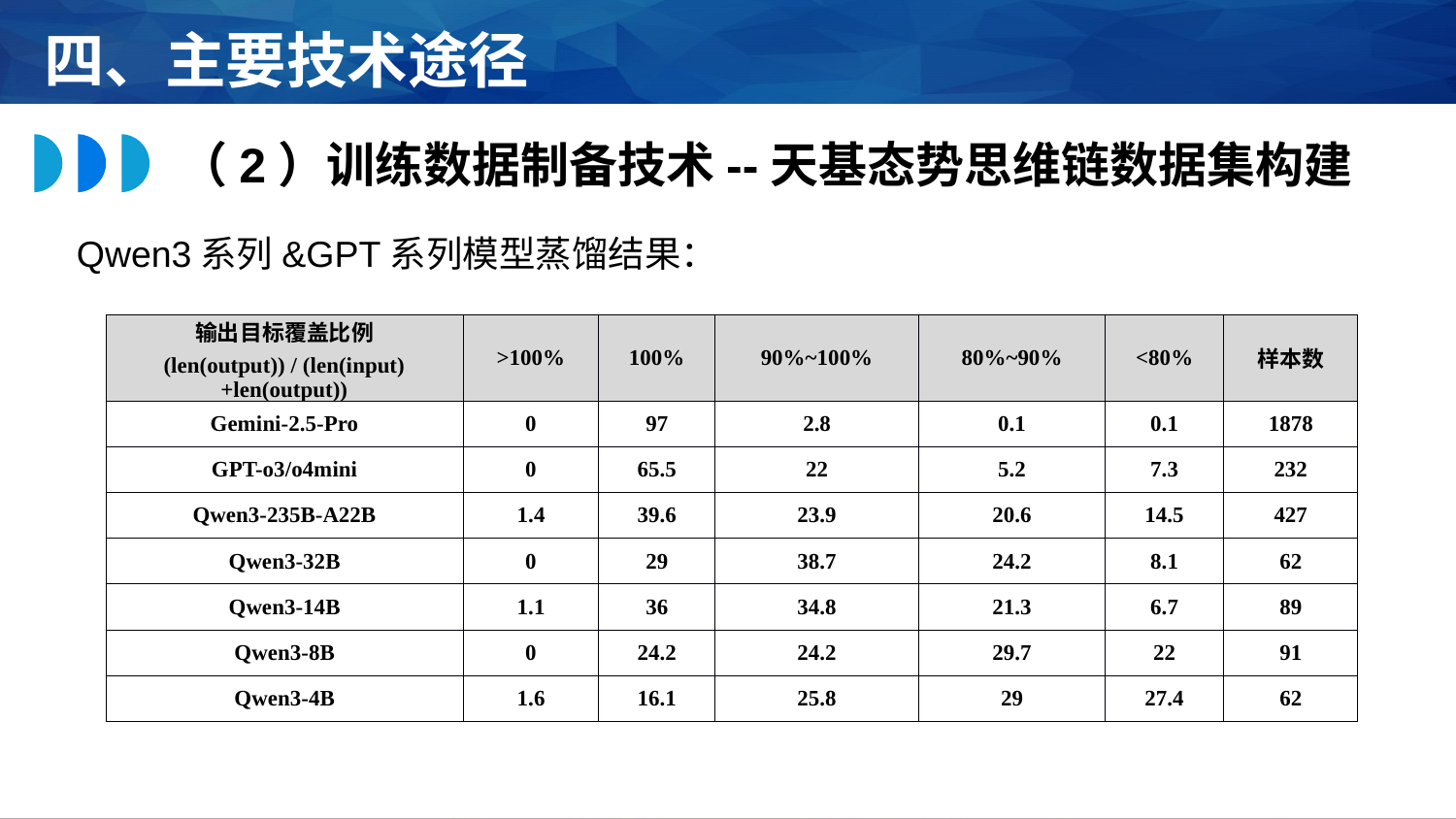

四、主要技术途径

（2）训练数据制备技术--天基态势思维链数据集构建

Qwen3系列&GPT系列模型蒸馏结果：
| 输出目标覆盖比例 (len(output)) / (len(input)+len(output)) | >100% | 100% | 90%~100% | 80%~90% | <80% | 样本数 |
| --- | --- | --- | --- | --- | --- | --- |
| Gemini-2.5-Pro | 0 | 97 | 2.8 | 0.1 | 0.1 | 1878 |
| GPT-o3/o4mini | 0 | 65.5 | 22 | 5.2 | 7.3 | 232 |
| Qwen3-235B-A22B | 1.4 | 39.6 | 23.9 | 20.6 | 14.5 | 427 |
| Qwen3-32B | 0 | 29 | 38.7 | 24.2 | 8.1 | 62 |
| Qwen3-14B | 1.1 | 36 | 34.8 | 21.3 | 6.7 | 89 |
| Qwen3-8B | 0 | 24.2 | 24.2 | 29.7 | 22 | 91 |
| Qwen3-4B | 1.6 | 16.1 | 25.8 | 29 | 27.4 | 62 |